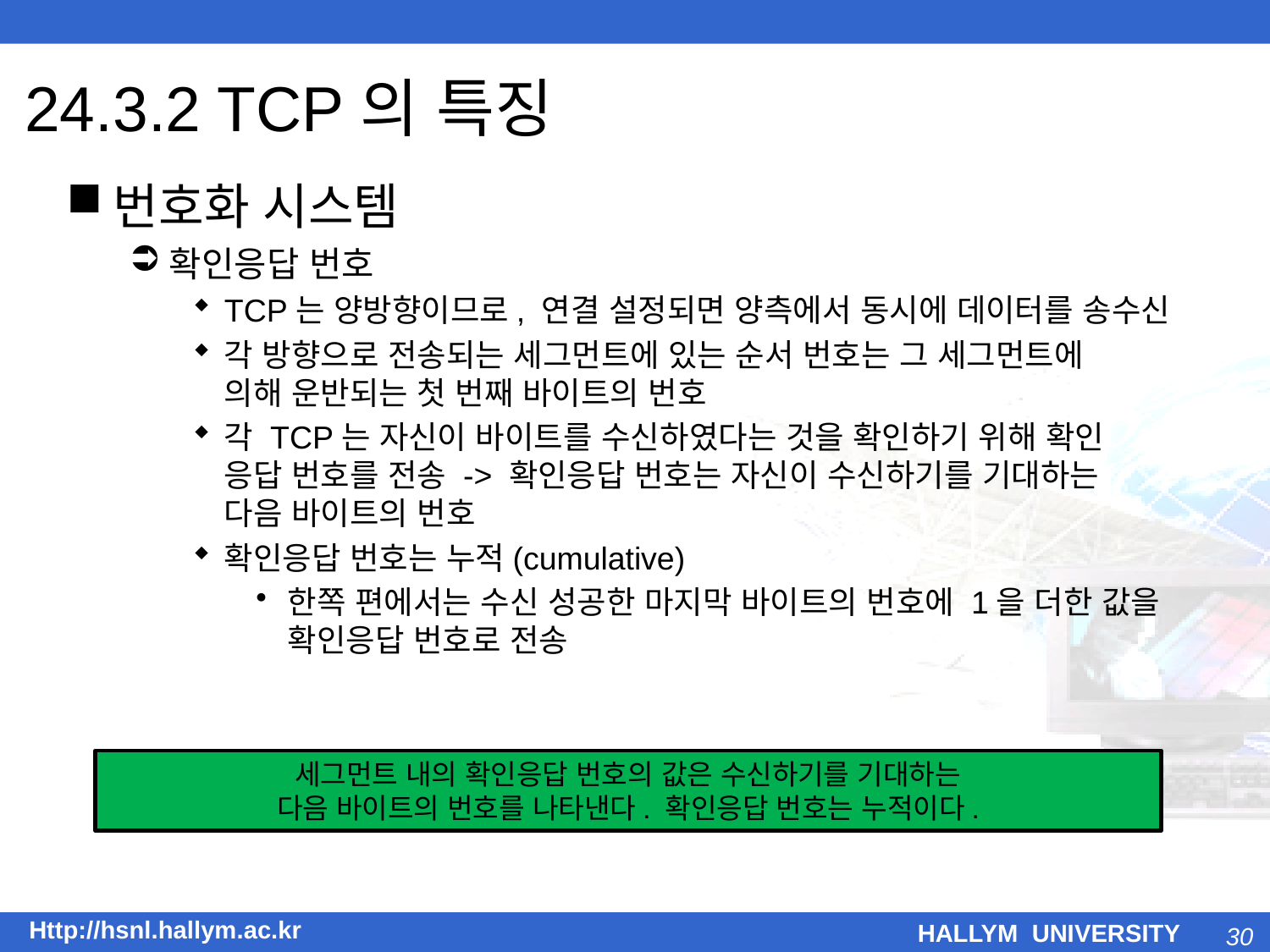

# 24.3.2 TCP의 특징
번호화 시스템
확인응답 번호
TCP는 양방향이므로, 연결 설정되면 양측에서 동시에 데이터를 송수신
각 방향으로 전송되는 세그먼트에 있는 순서 번호는 그 세그먼트에
의해 운반되는 첫 번째 바이트의 번호
각 TCP는 자신이 바이트를 수신하였다는 것을 확인하기 위해 확인
응답 번호를 전송 -> 확인응답 번호는 자신이 수신하기를 기대하는
다음 바이트의 번호
확인응답 번호는 누적(cumulative)
한쪽 편에서는 수신 성공한 마지막 바이트의 번호에 1을 더한 값을 확인응답 번호로 전송
세그먼트 내의 확인응답 번호의 값은 수신하기를 기대하는
다음 바이트의 번호를 나타낸다. 확인응답 번호는 누적이다.
30